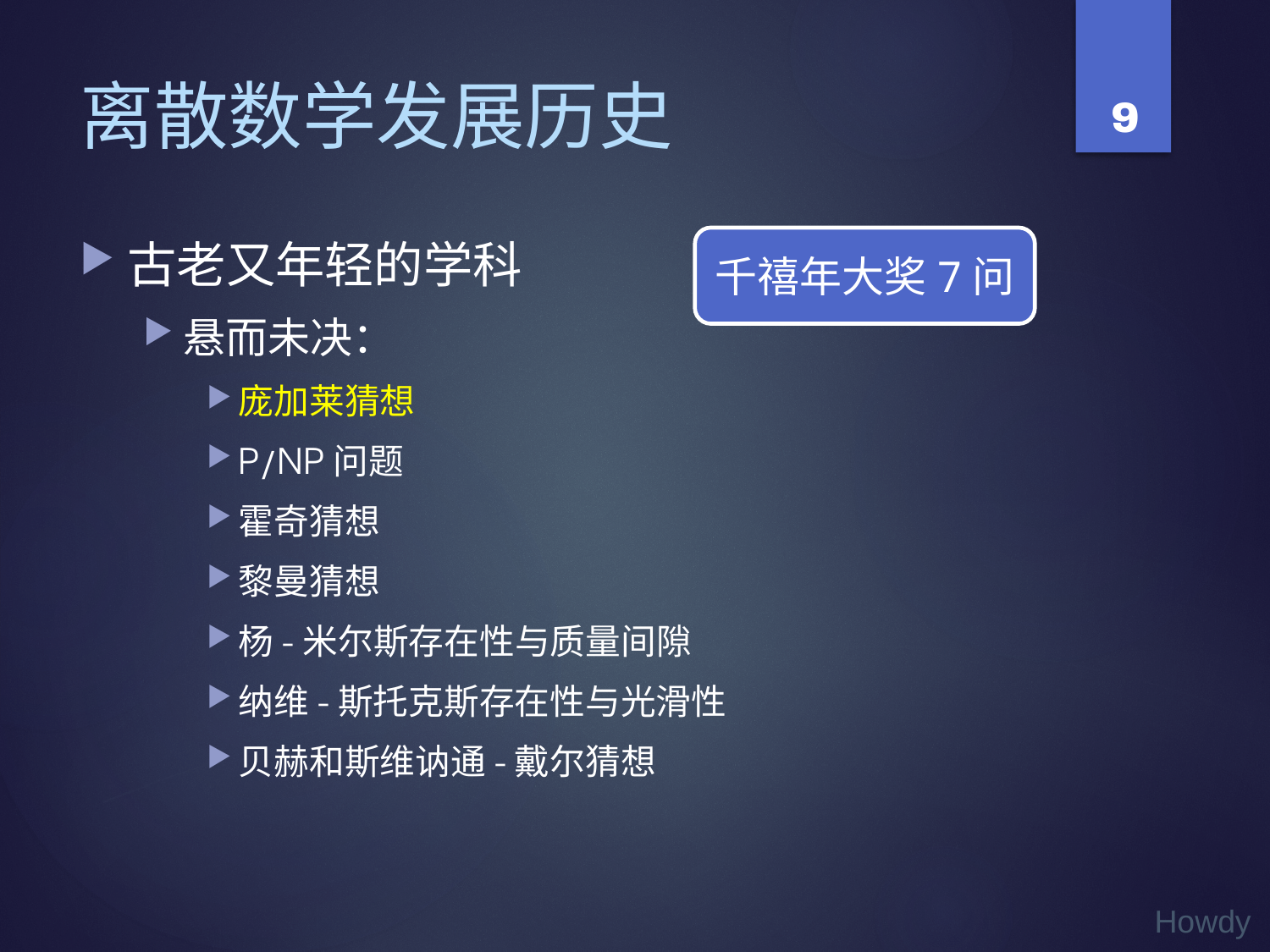

9
# 离散数学发展历史
古老又年轻的学科
悬而未决：
庞加莱猜想
P/NP问题
霍奇猜想
黎曼猜想
杨-米尔斯存在性与质量间隙
纳维-斯托克斯存在性与光滑性
贝赫和斯维讷通-戴尔猜想
千禧年大奖7问